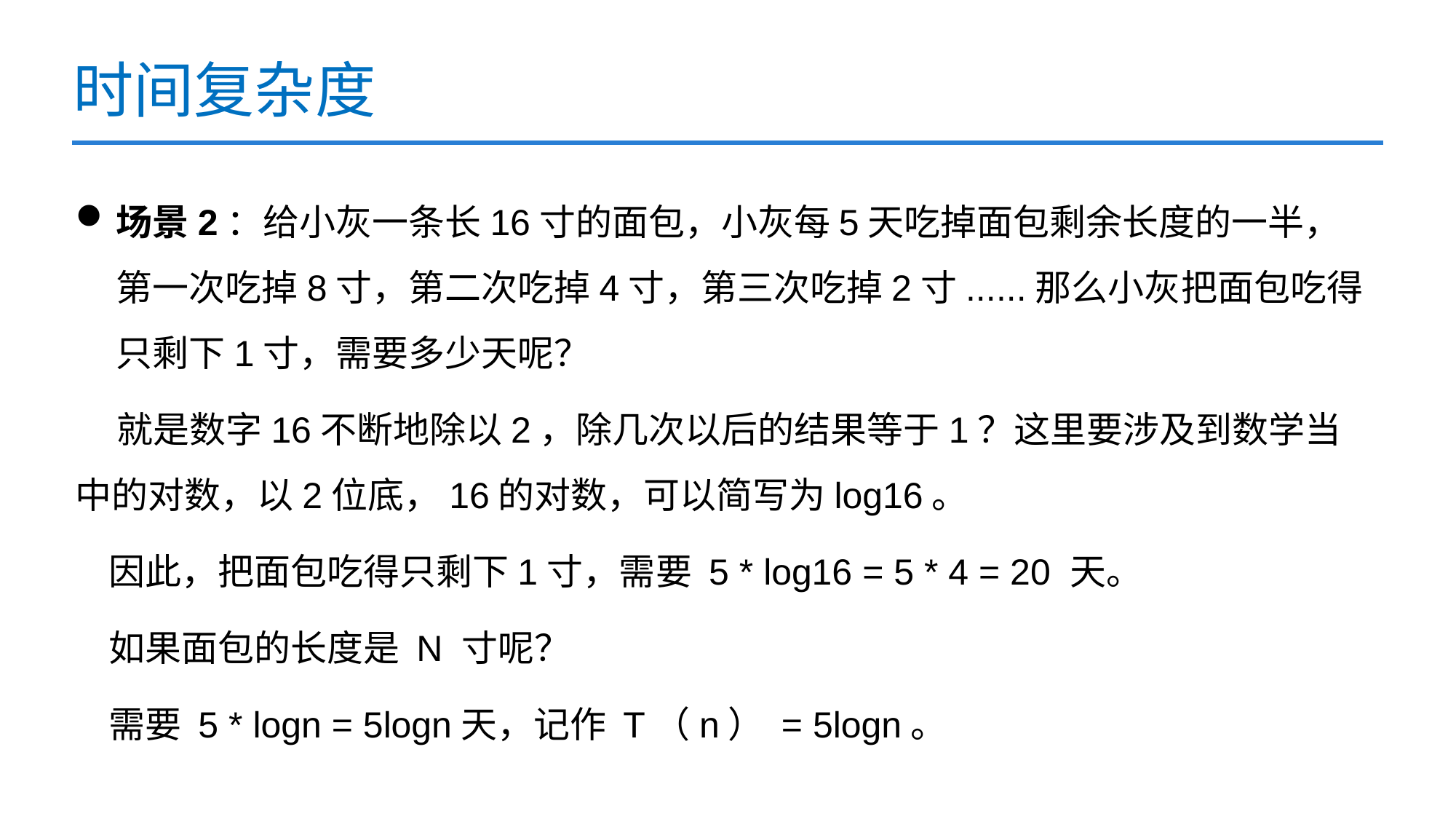

# 时间复杂度
场景2：给小灰一条长16寸的面包，小灰每5天吃掉面包剩余长度的一半，第一次吃掉8寸，第二次吃掉4寸，第三次吃掉2寸......那么小灰把面包吃得只剩下1寸，需要多少天呢？
    就是数字16不断地除以2，除几次以后的结果等于1？这里要涉及到数学当中的对数，以2位底，16的对数，可以简写为log16。
   因此，把面包吃得只剩下1寸，需要 5 * log16 = 5 * 4 = 20 天。
   如果面包的长度是 N 寸呢？
   需要 5 * logn = 5logn天，记作 T（n） = 5logn。